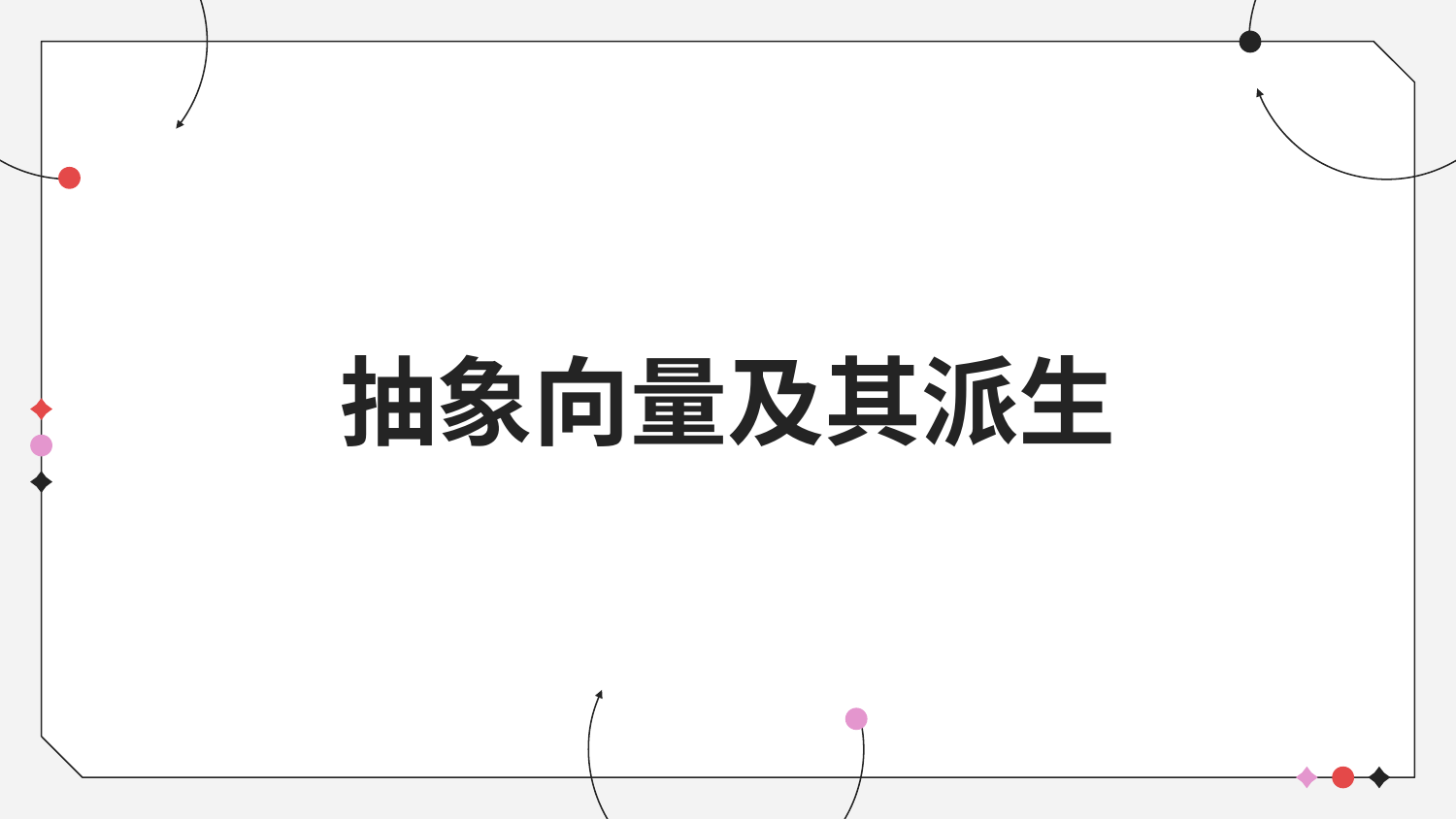

抽象向量类

集合向量

# 抽象向量及其派生
字符串向量

数字向量

项目：卡诺图向量